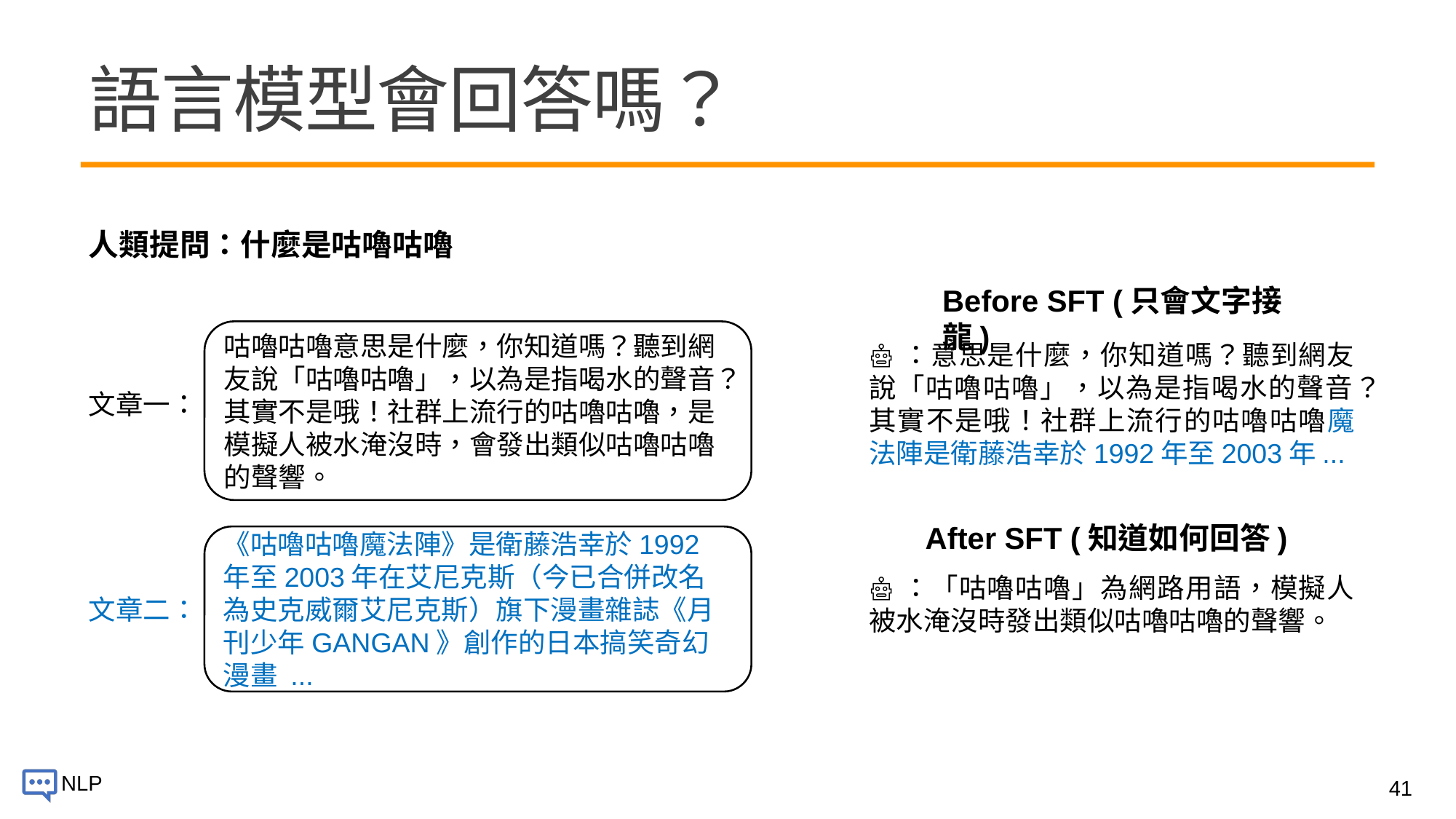

# 語言模型會回答嗎？
人類提問：什麼是咕嚕咕嚕
Before SFT (只會文字接龍)
咕嚕咕嚕意思是什麼，你知道嗎？聽到網友說「咕嚕咕嚕」，以為是指喝水的聲音？其實不是哦！社群上流行的咕嚕咕嚕，是模擬人被水淹沒時，會發出類似咕嚕咕嚕的聲響。
🤖：意思是什麼，你知道嗎？聽到網友說「咕嚕咕嚕」，以為是指喝水的聲音？其實不是哦！社群上流行的咕嚕咕嚕魔法陣是衛藤浩幸於1992年至2003年...
文章一：
After SFT (知道如何回答)
《咕嚕咕嚕魔法陣》是衛藤浩幸於1992年至2003年在艾尼克斯（今已合併改名為史克威爾艾尼克斯）旗下漫畫雜誌《月刊少年GANGAN》創作的日本搞笑奇幻漫畫 ...
🤖：「咕嚕咕嚕」為網路用語，模擬人被水淹沒時發出類似咕嚕咕嚕的聲響。
文章二：
41